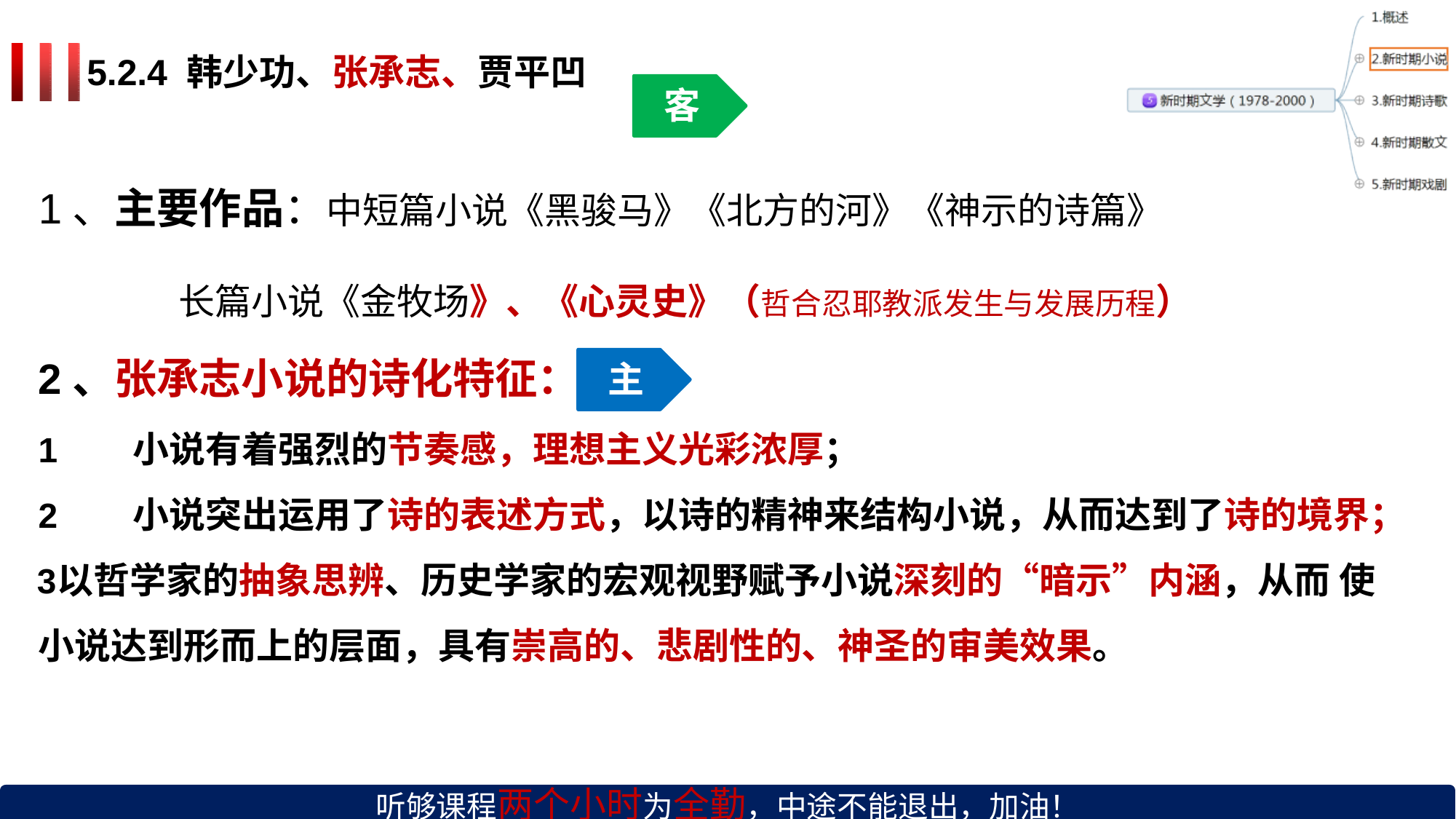

5.2.4 韩少功、张承志、贾平凹

客
# 1、主要作品：中短篇小说《黑骏马》《北方的河》《神示的诗篇》
长篇小说《金牧场》、《心灵史》（哲合忍耶教派发生与发展历程）
2、张承志小说的诗化特征：
小说有着强烈的节奏感，理想主义光彩浓厚；
小说突出运用了诗的表述方式，以诗的精神来结构小说，从而达到了诗的境界；
以哲学家的抽象思辨、历史学家的宏观视野赋予小说深刻的“暗示”内涵，从而 使小说达到形而上的层面，具有崇高的、悲剧性的、神圣的审美效果。

主

听够课程两个小时为全勤，中途不能退出，加油！